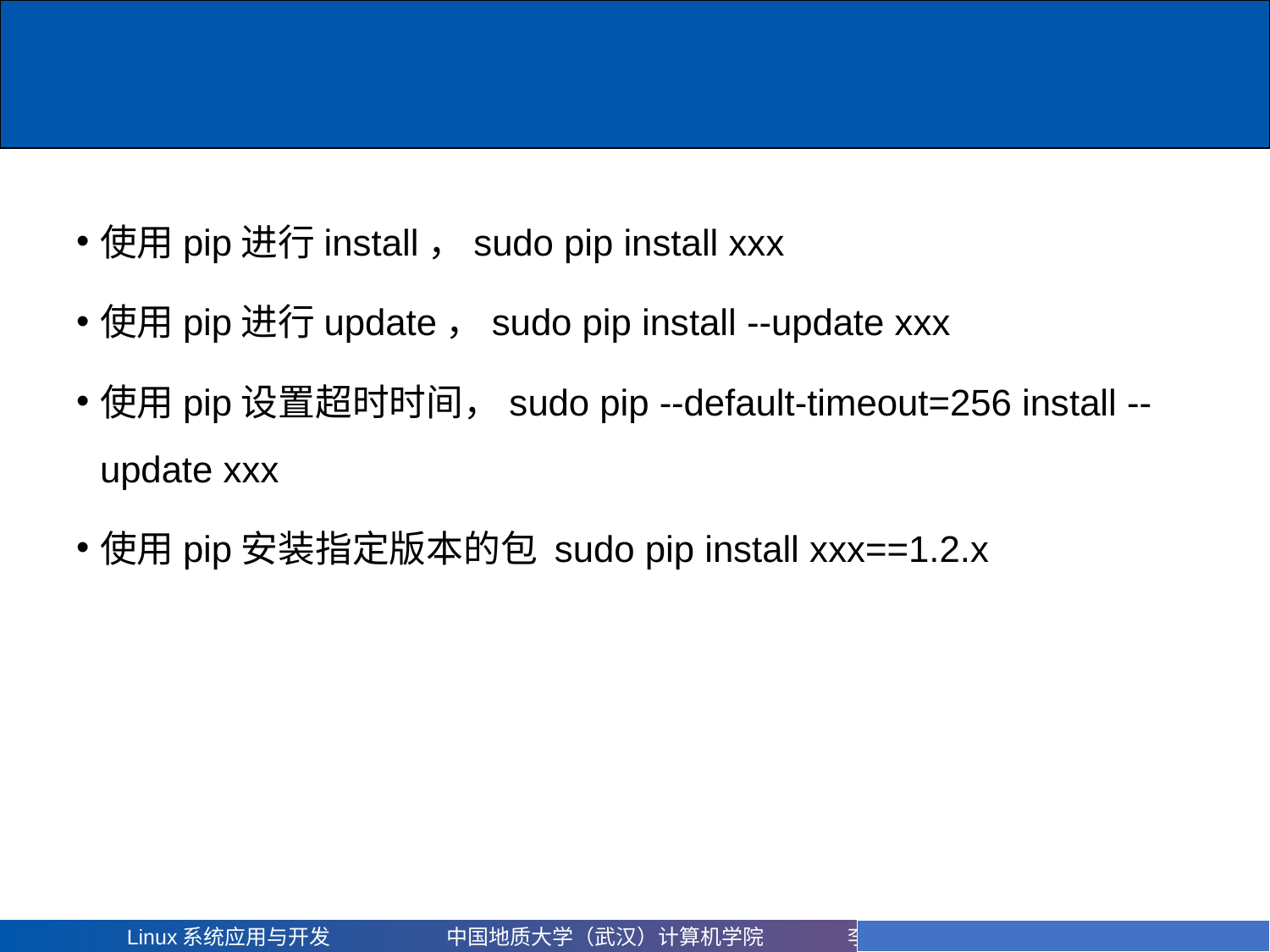

# 使用pip进行install，sudo pip install xxx
使用pip进行update，sudo pip install --update xxx
使用pip设置超时时间，sudo pip --default-timeout=256 install --update xxx
使用pip安装指定版本的包 sudo pip install xxx==1.2.x